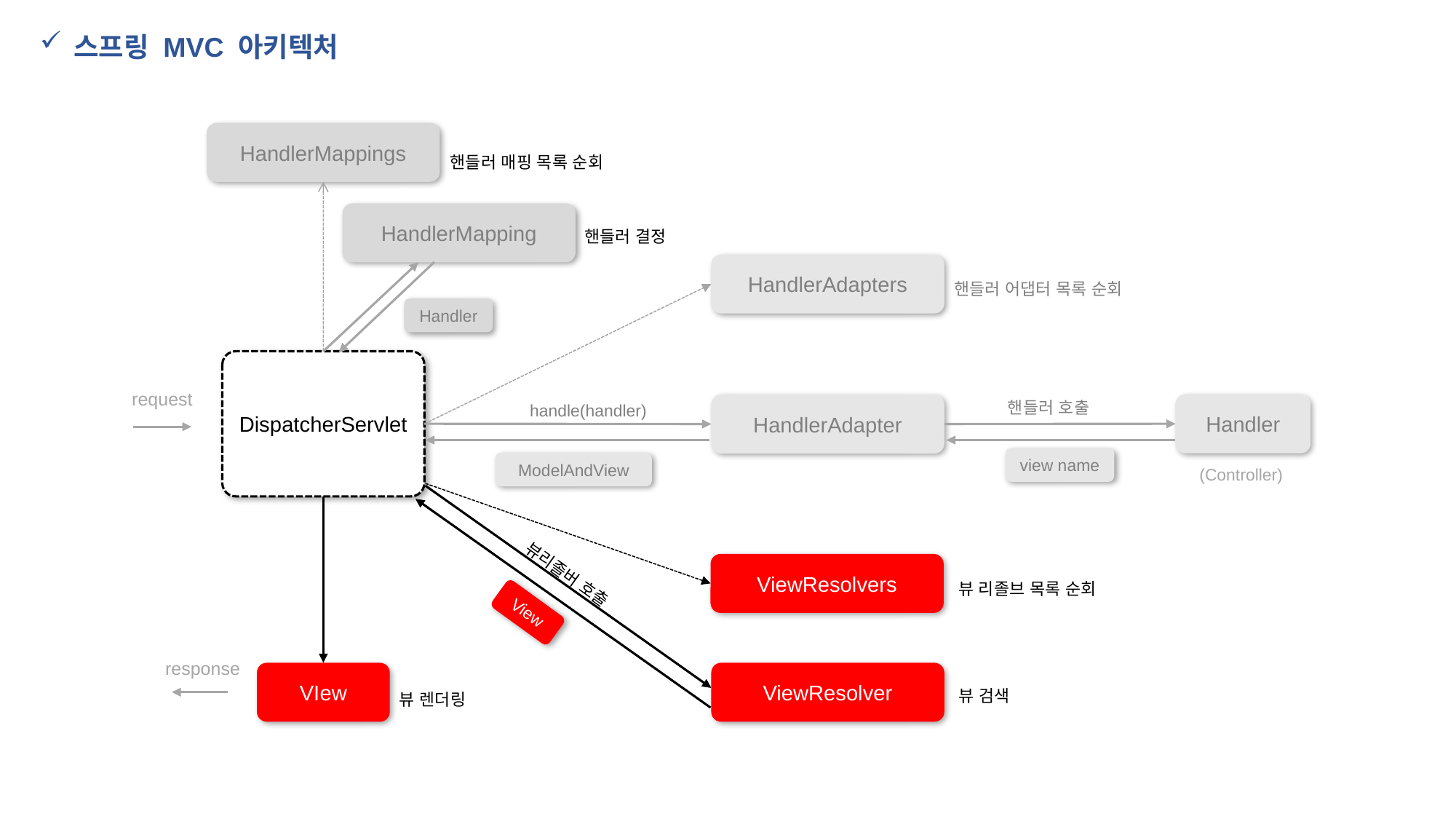

스프링 MVC 아키텍처
HandlerMappings
핸들러 매핑 목록 순회
HandlerMapping
핸들러 결정
HandlerAdapters
핸들러 어댑터 목록 순회
Handler
DispatcherServlet
핸들러 호출
request
handle(handler)
Handler
HandlerAdapter
view name
(Controller)
ModelAndView
ViewResolvers
뷰리졸버 호출
뷰 리졸브 목록 순회
View
response
VIew
ViewResolver
뷰 검색
뷰 렌더링